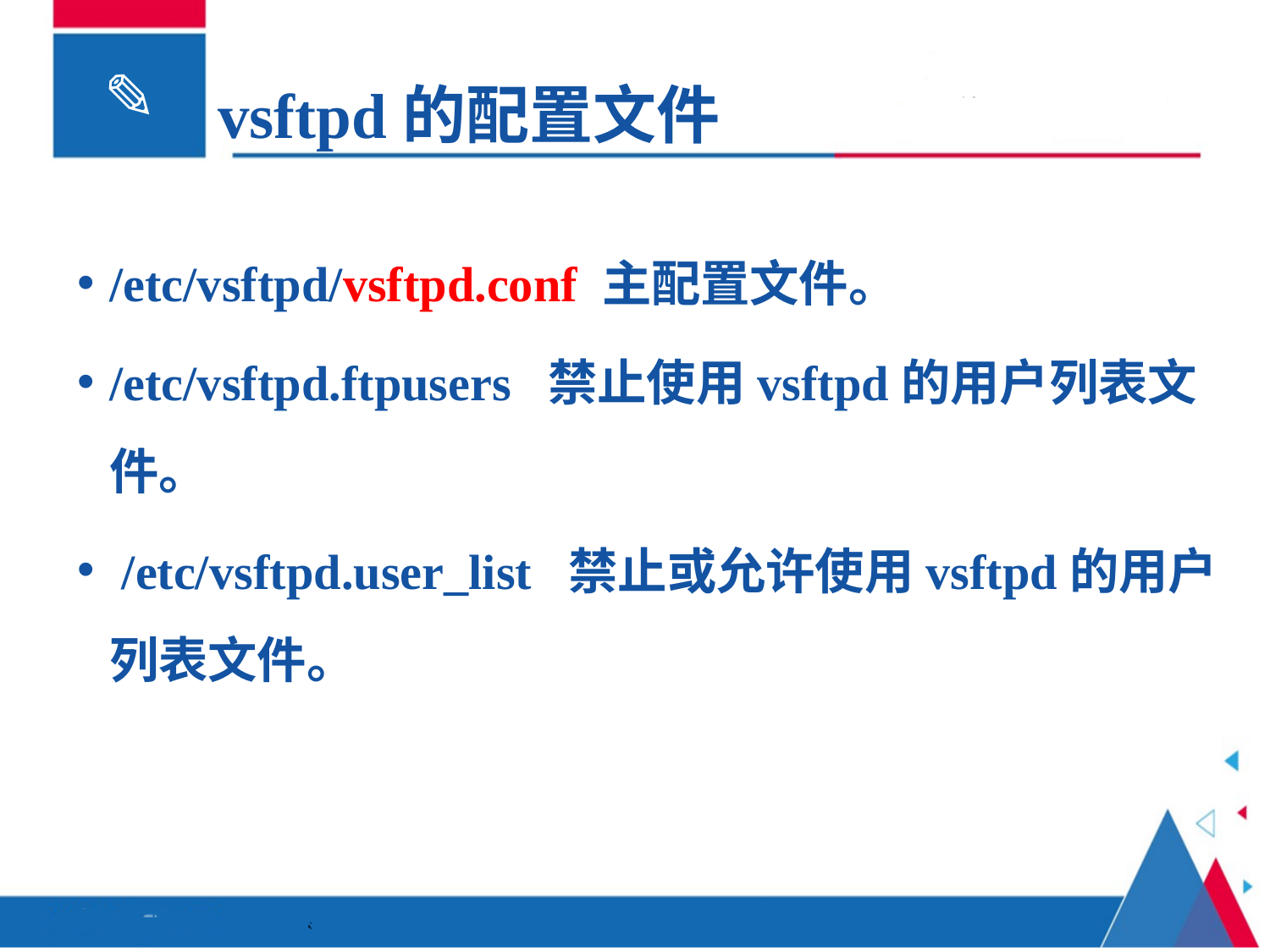

# vsftpd的配置文件
/etc/vsftpd/vsftpd.conf 主配置文件。
/etc/vsftpd.ftpusers  禁止使用vsftpd的用户列表文件。
 /etc/vsftpd.user_list  禁止或允许使用vsftpd的用户列表文件。